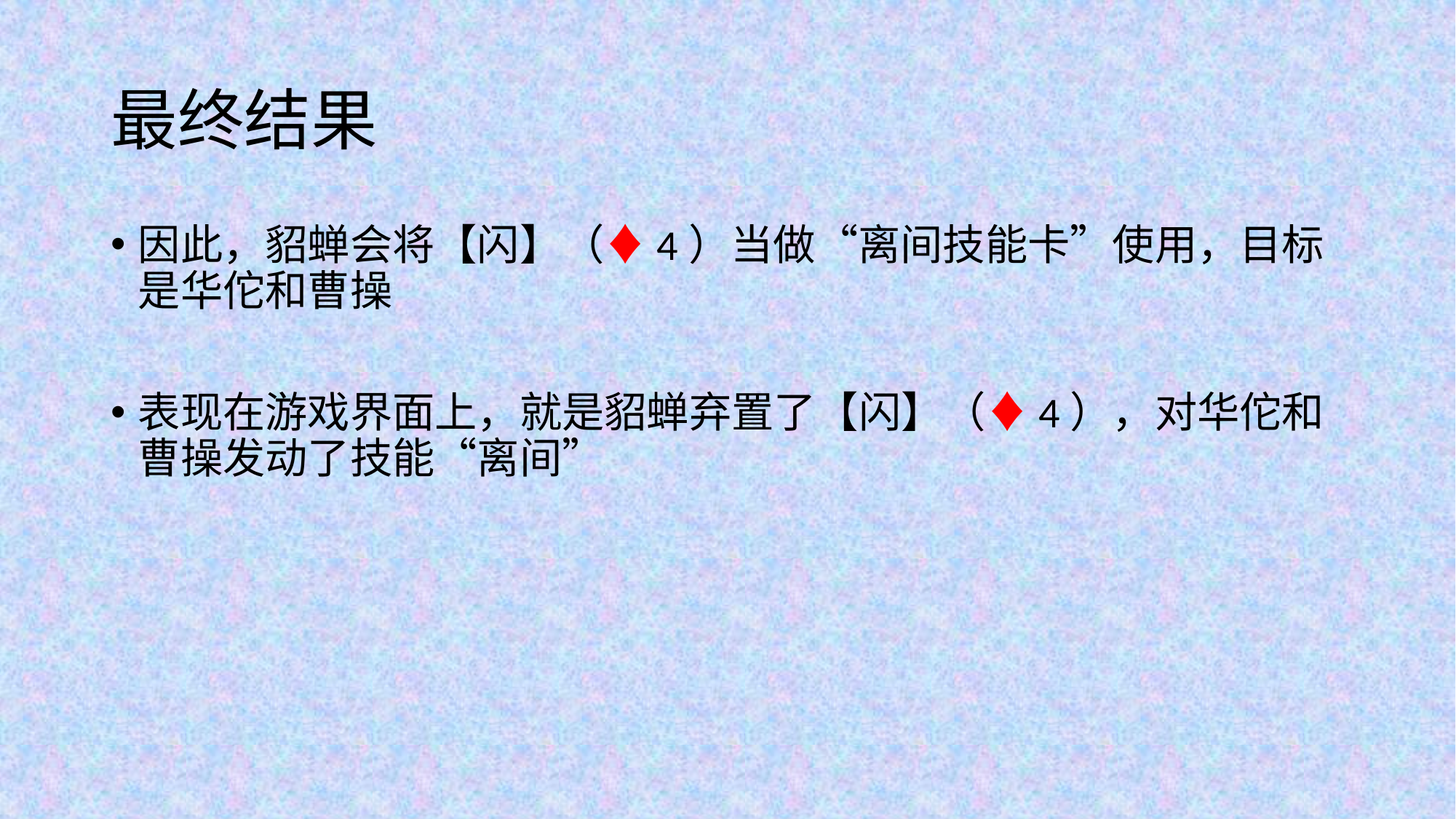

# 最终结果
因此，貂蝉会将【闪】（♦4）当做“离间技能卡”使用，目标是华佗和曹操

表现在游戏界面上，就是貂蝉弃置了【闪】（♦4），对华佗和曹操发动了技能“离间”